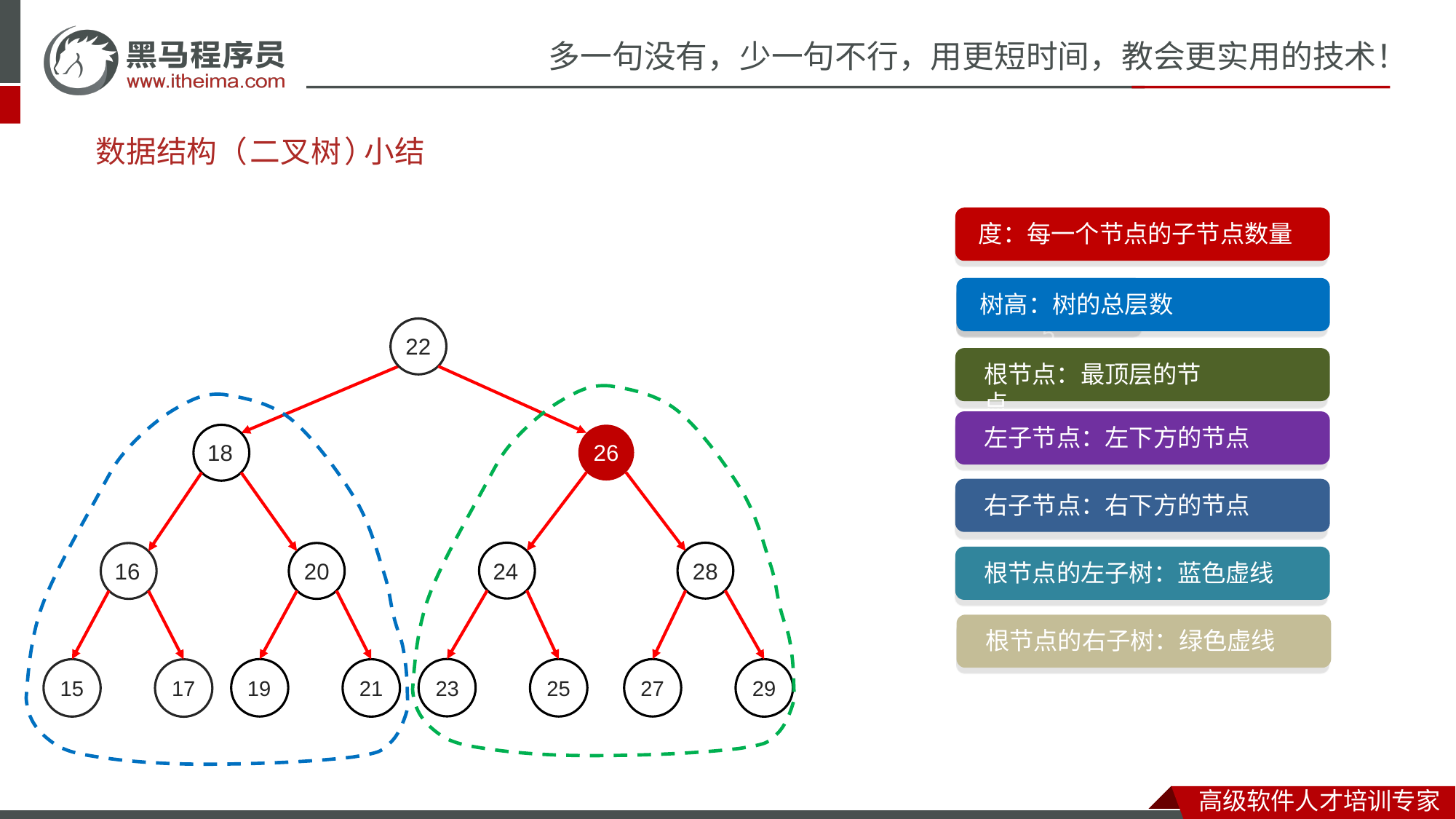

# 数据结构（
二叉
树
）
小结

度：每一个节点的子节点数量

整棵树高：5

树高：树的总层数

22

根节点：最顶层的节点

左子节点：左下方的节点

26

18

右子节点：右下方的节点

24

28

20

16

根节点的左子树：蓝色虚线

根节点的右子树：绿色虚线

23

19

27

25

15

21

29

17